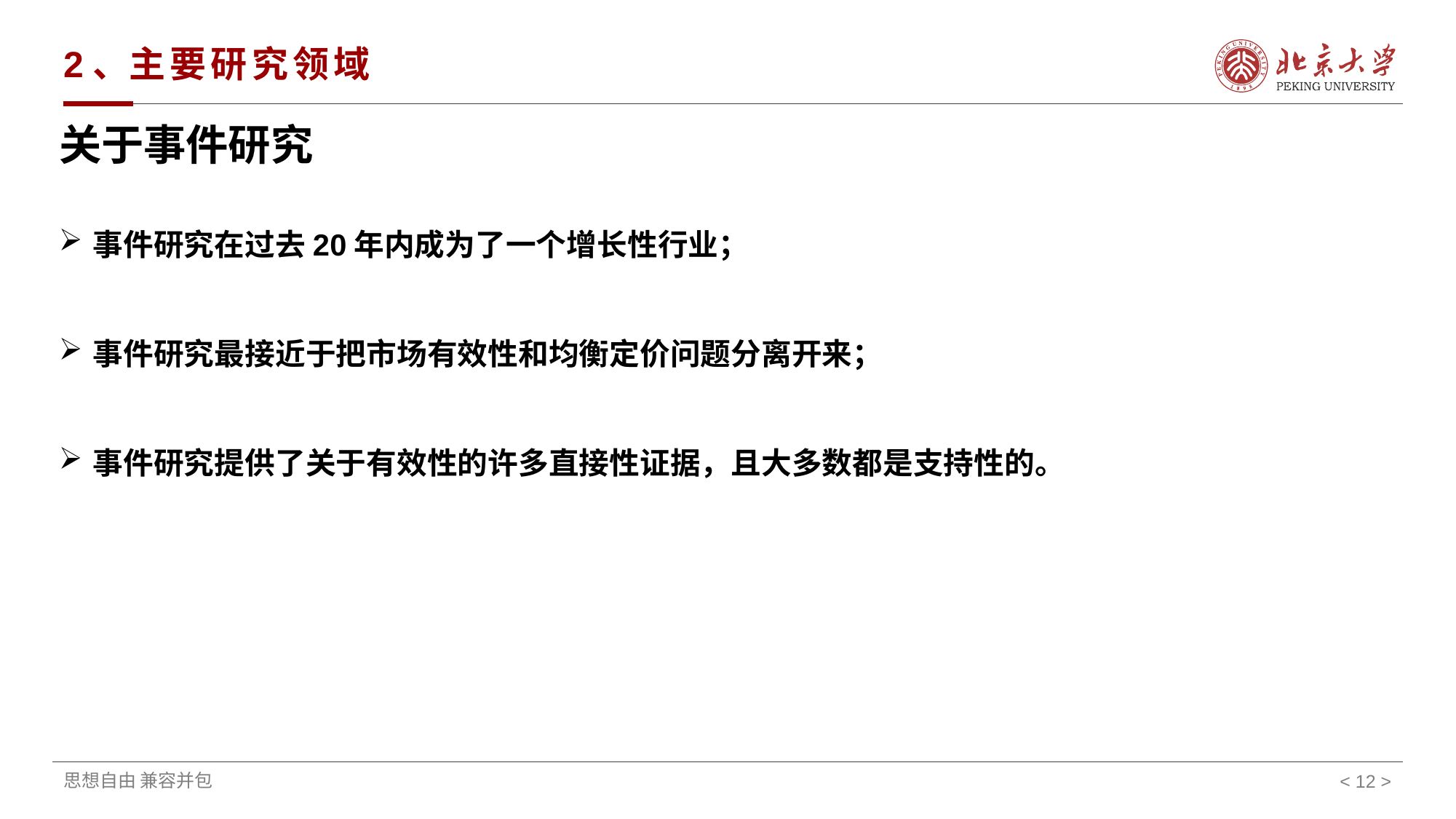

# 2、主要研究领域
关于事件研究
事件研究在过去20年内成为了一个增长性行业；

事件研究最接近于把市场有效性和均衡定价问题分离开来；

事件研究提供了关于有效性的许多直接性证据，且大多数都是支持性的。
< 12 >